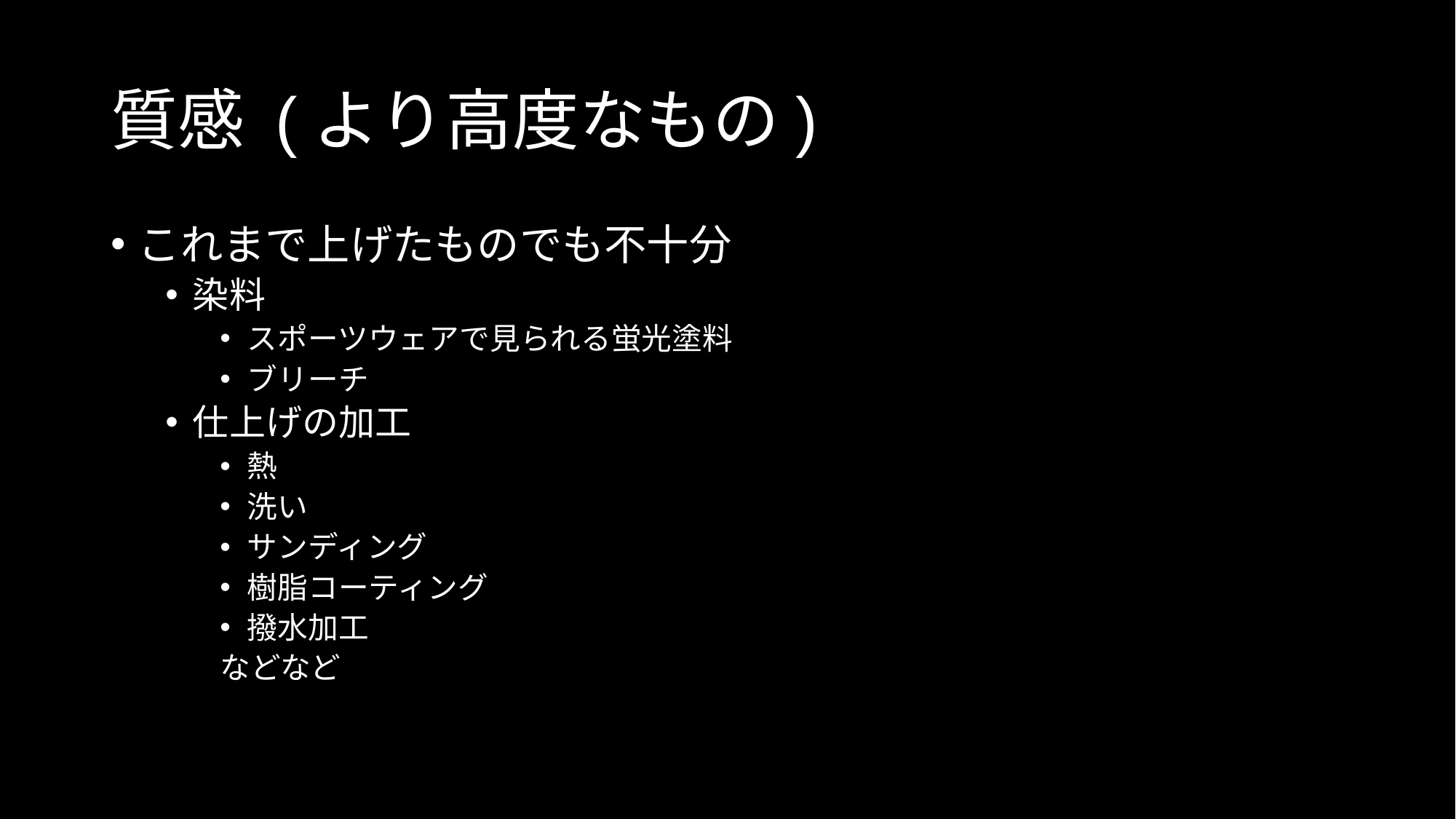

# 質感 (より高度なもの)
これまで上げたものでも不十分
染料
スポーツウェアで見られる蛍光塗料
ブリーチ
仕上げの加工
熱
洗い
サンディング
樹脂コーティング
撥水加工
などなど